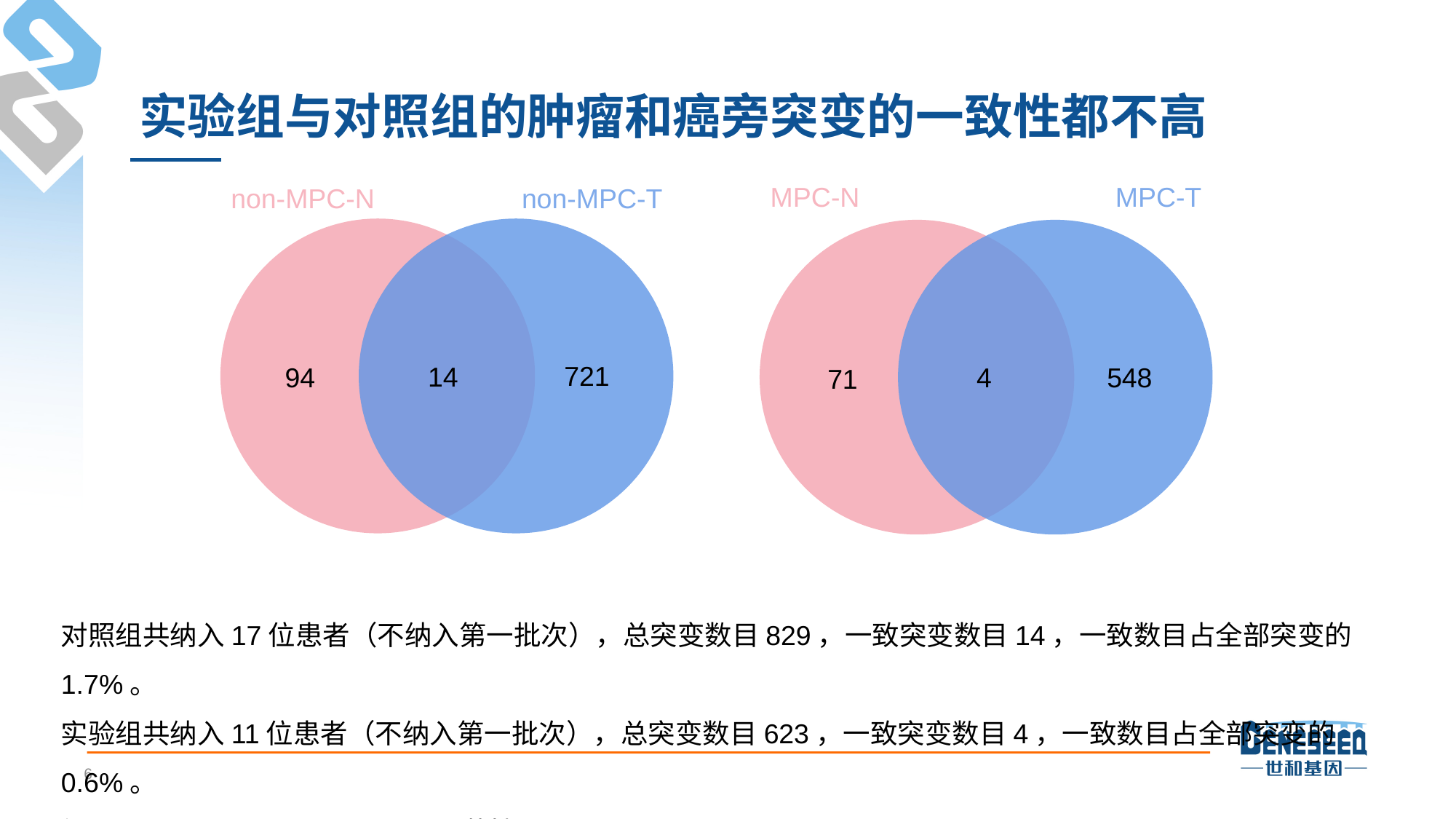

# 实验组与对照组的肿瘤和癌旁突变的一致性都不高
MPC-N
MPC-T
non-MPC-N
non-MPC-T

721
14
94

4
548
71
对照组共纳入17位患者（不纳入第一批次），总突变数目829，一致突变数目14，一致数目占全部突变的1.7%。
实验组共纳入11位患者（不纳入第一批次），总突变数目623，一致突变数目4，一致数目占全部突变的0.6%。
经fisher exact，p=0.094，无显著性。
6